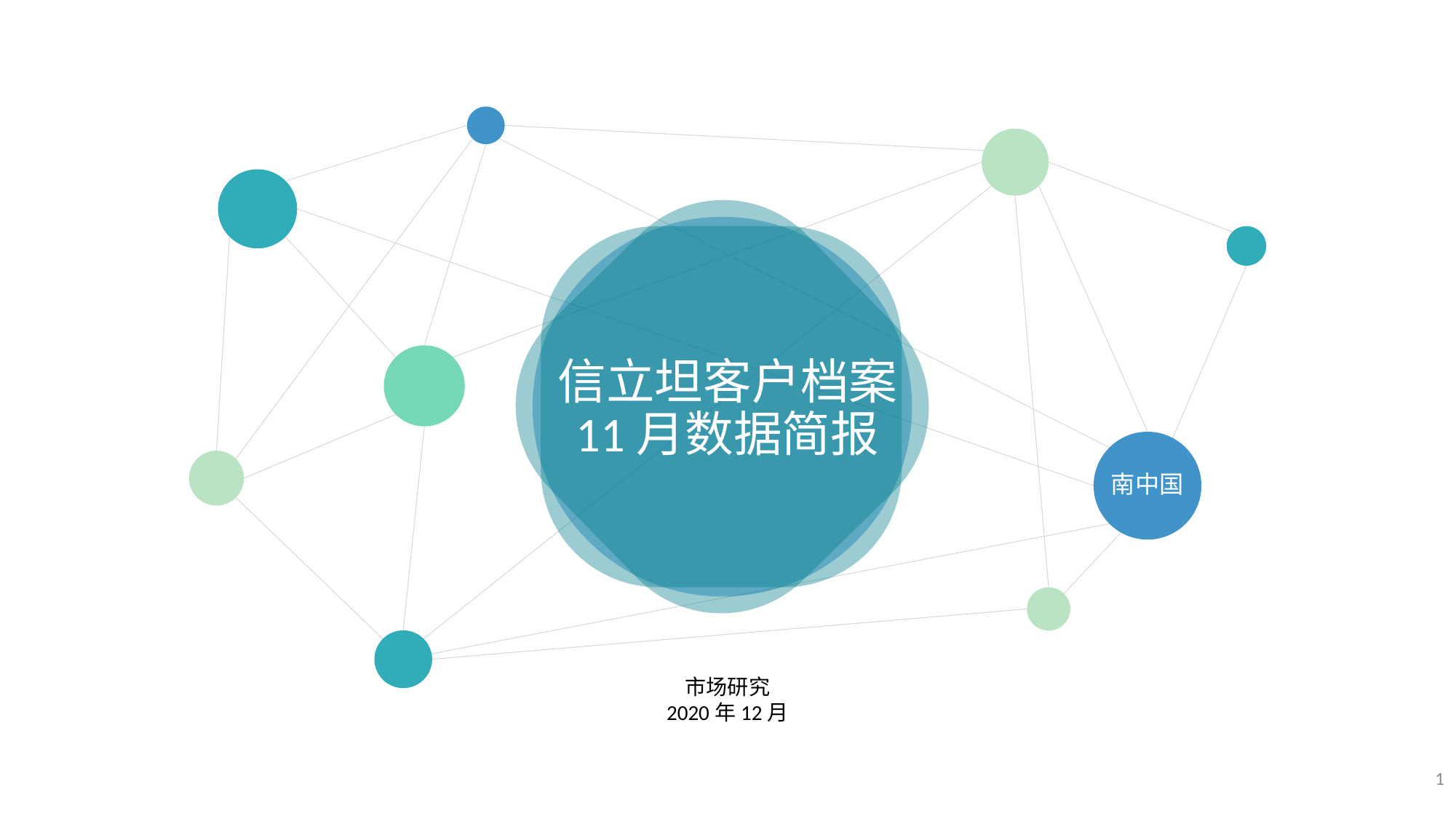

# 信立坦客户档案 11月数据简报
南中国
市场研究
2020年12月
1